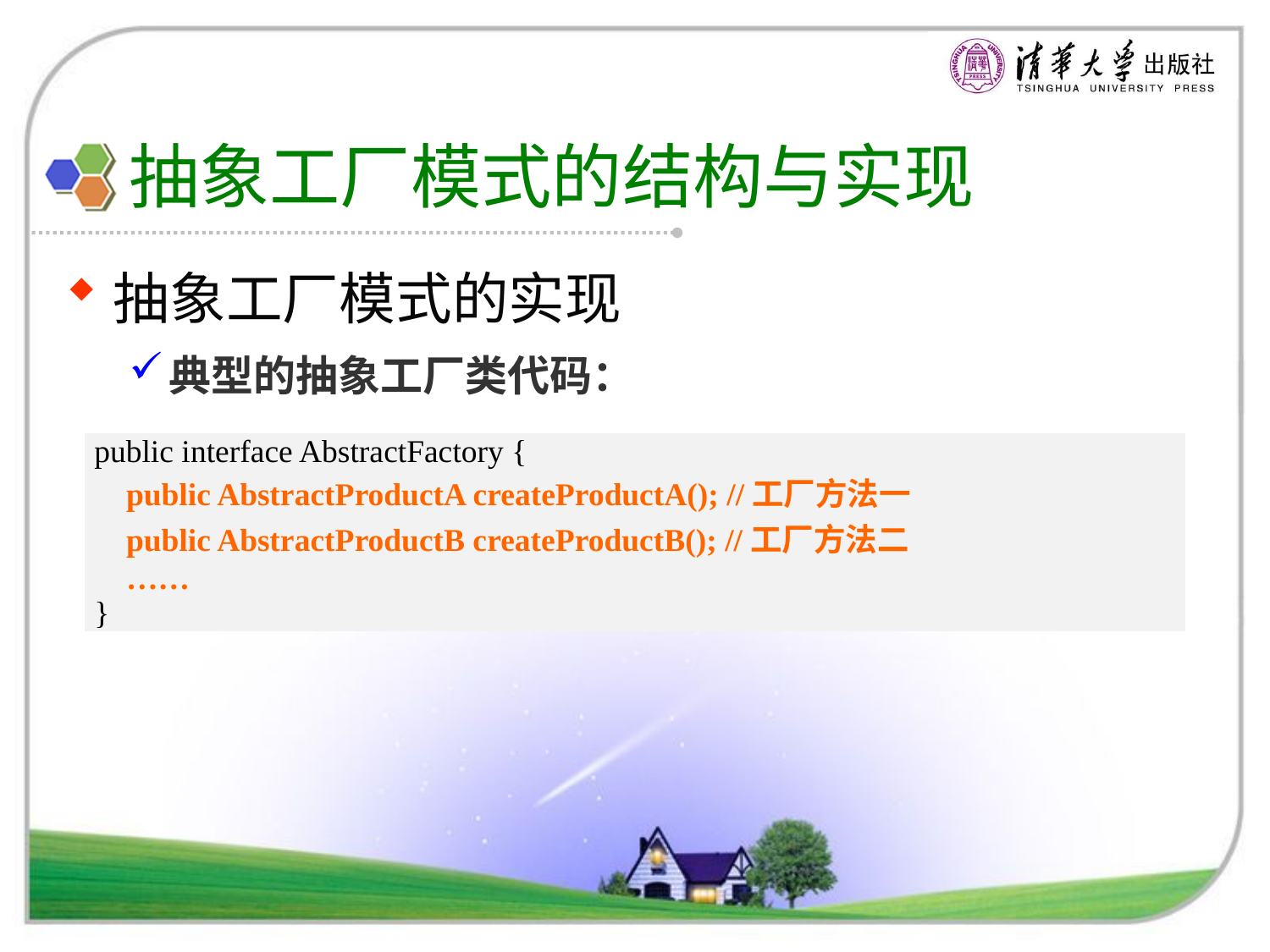

# 抽象工厂模式的结构与实现
抽象工厂模式的实现
典型的抽象工厂类代码：
| public interface AbstractFactory { public AbstractProductA createProductA(); //工厂方法一 public AbstractProductB createProductB(); //工厂方法二 …… } |
| --- |